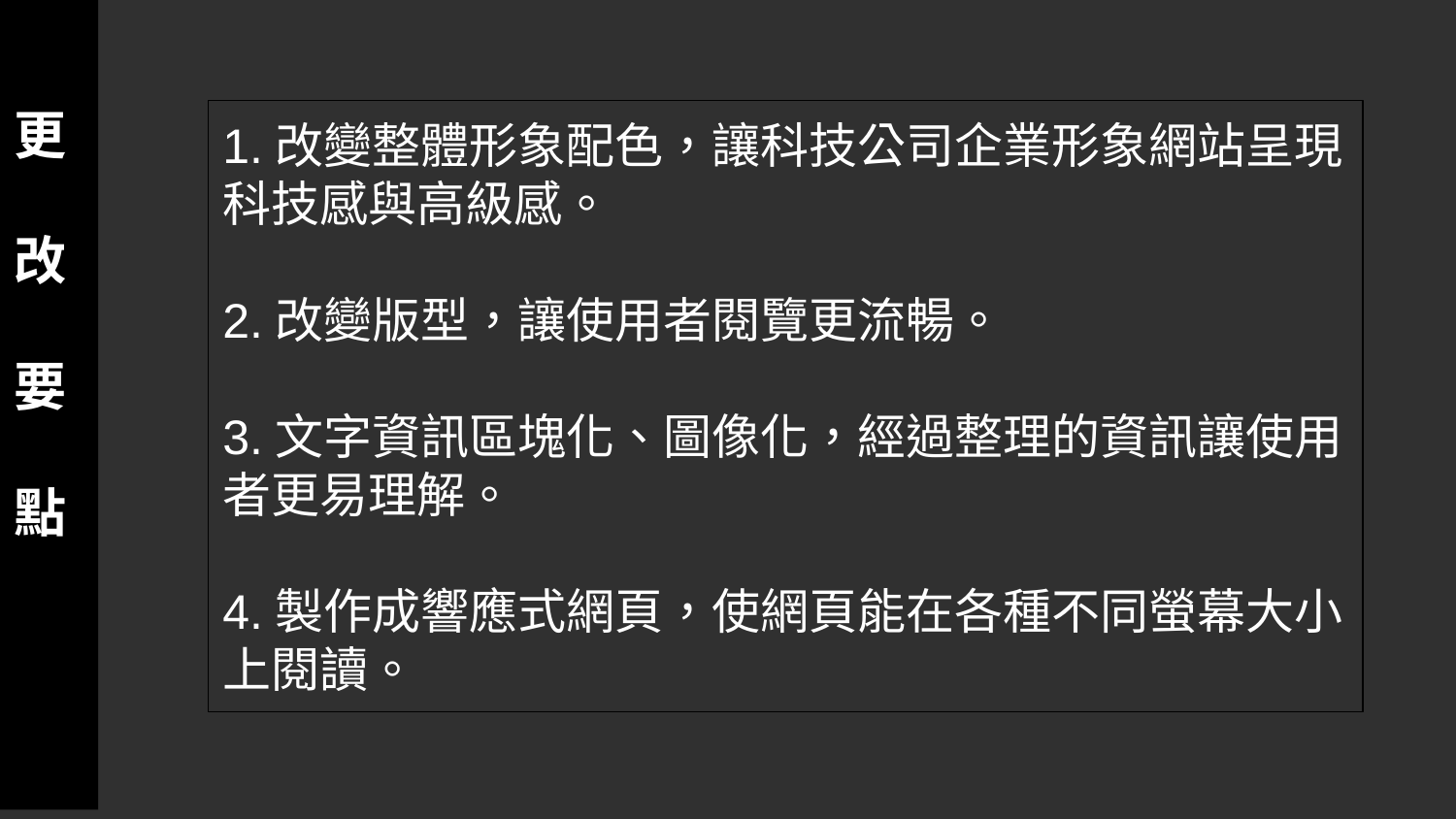

更

改

要

點

1.改變整體形象配色，讓科技公司企業形象網站呈現科技感與高級感。

2.改變版型，讓使用者閱覽更流暢。

3.文字資訊區塊化、圖像化，經過整理的資訊讓使用者更易理解。

4.製作成響應式網頁，使網頁能在各種不同螢幕大小上閱讀。